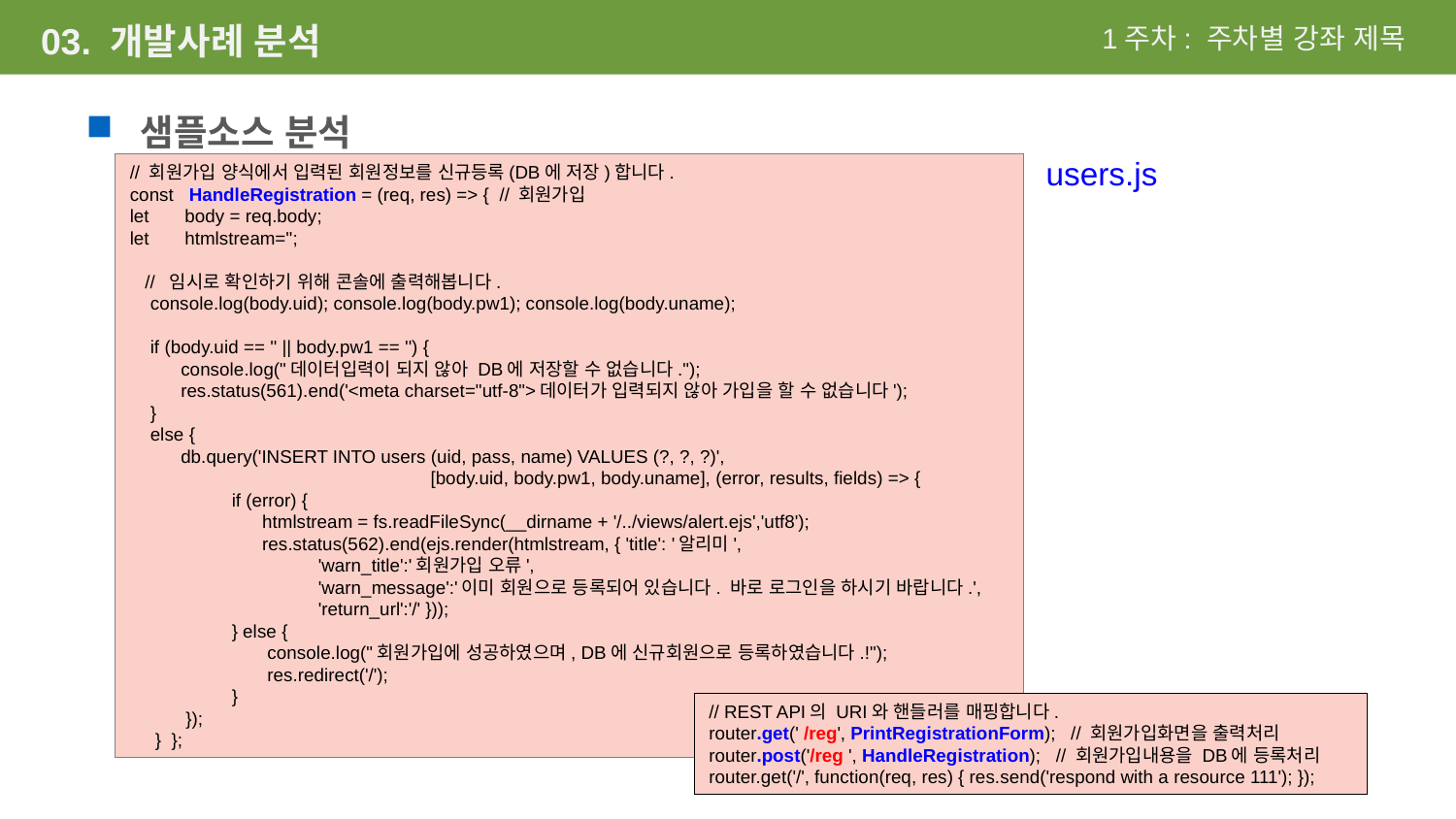

1주차: 주차별 강좌 제목
03. 개발사례 분석
샘플소스 분석
// 회원가입 양식에서 입력된 회원정보를 신규등록(DB에 저장)합니다.
const   HandleRegistration = (req, res) => {  // 회원가입
let       body = req.body;
let       htmlstream='';

   //  임시로 확인하기 위해 콘솔에 출력해봅니다.
    console.log(body.uid); console.log(body.pw1); console.log(body.uname);

    if (body.uid == '' || body.pw1 == '') {
          console.log("데이터입력이 되지 않아 DB에 저장할 수 없습니다.");
          res.status(561).end('<meta charset="utf-8">데이터가 입력되지 않아 가입을 할 수 없습니다');
    }
    else {
          db.query('INSERT INTO users (uid, pass, name) VALUES (?, ?, ?)',
                                                           [body.uid, body.pw1, body.uname], (error, results, fields) => {
                    if (error) {
                          htmlstream = fs.readFileSync(__dirname + '/../views/alert.ejs','utf8');
                          res.status(562).end(ejs.render(htmlstream, { 'title': '알리미',
                                     'warn_title':'회원가입 오류',
                                     'warn_message':'이미 회원으로 등록되어 있습니다. 바로 로그인을 하시기 바랍니다.',
                                     'return_url':'/' }));
                    } else {
                           console.log("회원가입에 성공하였으며, DB에 신규회원으로 등록하였습니다.!");
                           res.redirect('/');
                    }
           });
     }  };
users.js
// REST API의 URI와 핸들러를 매핑합니다.
router.get(' /reg', PrintRegistrationForm);   // 회원가입화면을 출력처리
router.post('/reg ', HandleRegistration);   // 회원가입내용을 DB에 등록처리
router.get('/', function(req, res) { res.send('respond with a resource 111'); });